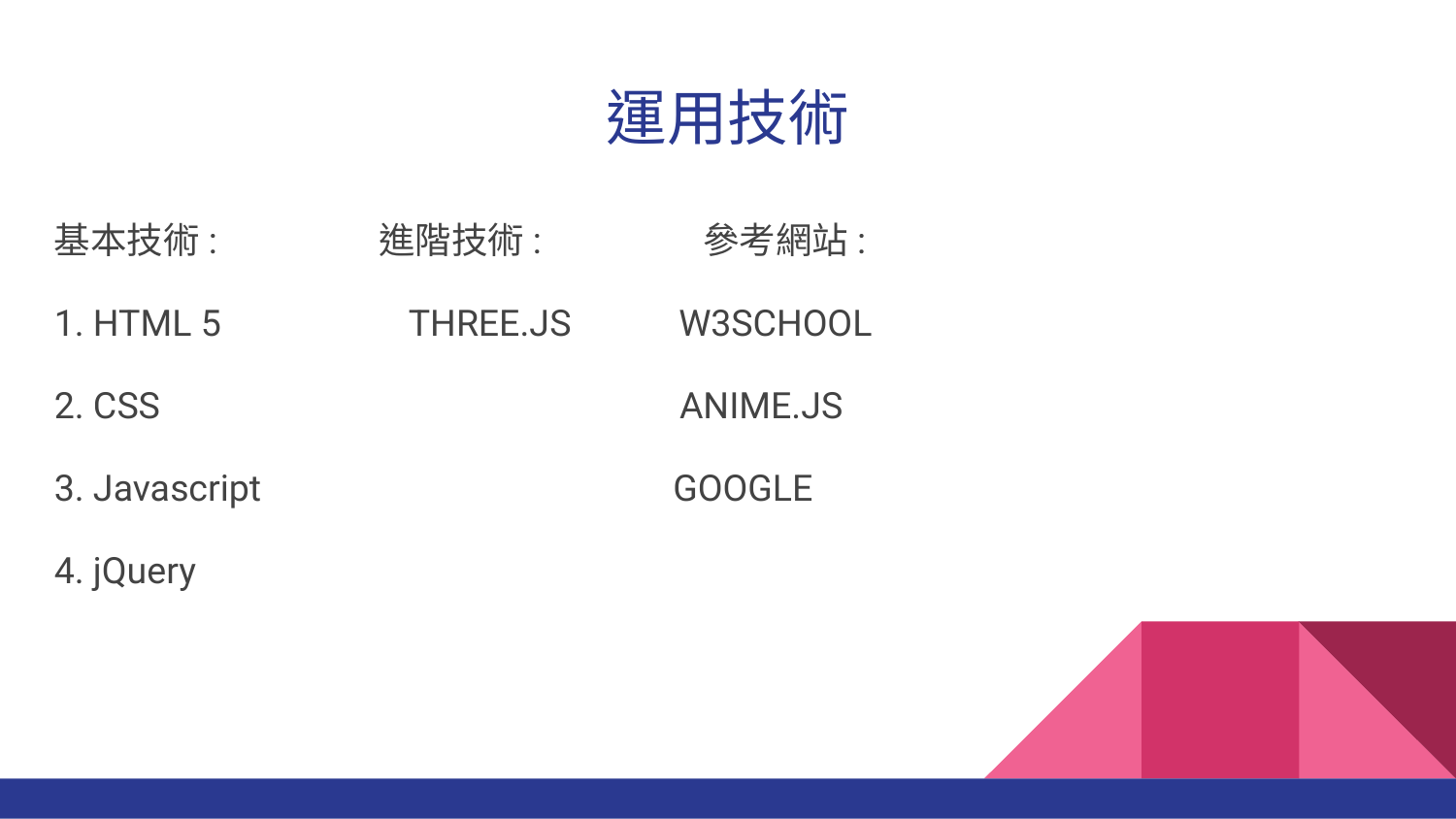

# 運用技術
基本技術:                 進階技術:                 參考網站:
1. HTML 5                     THREE.JS            W3SCHOOL
2. CSS                                                          ANIME.JS
3. Javascript                                              GOOGLE
4. jQuery